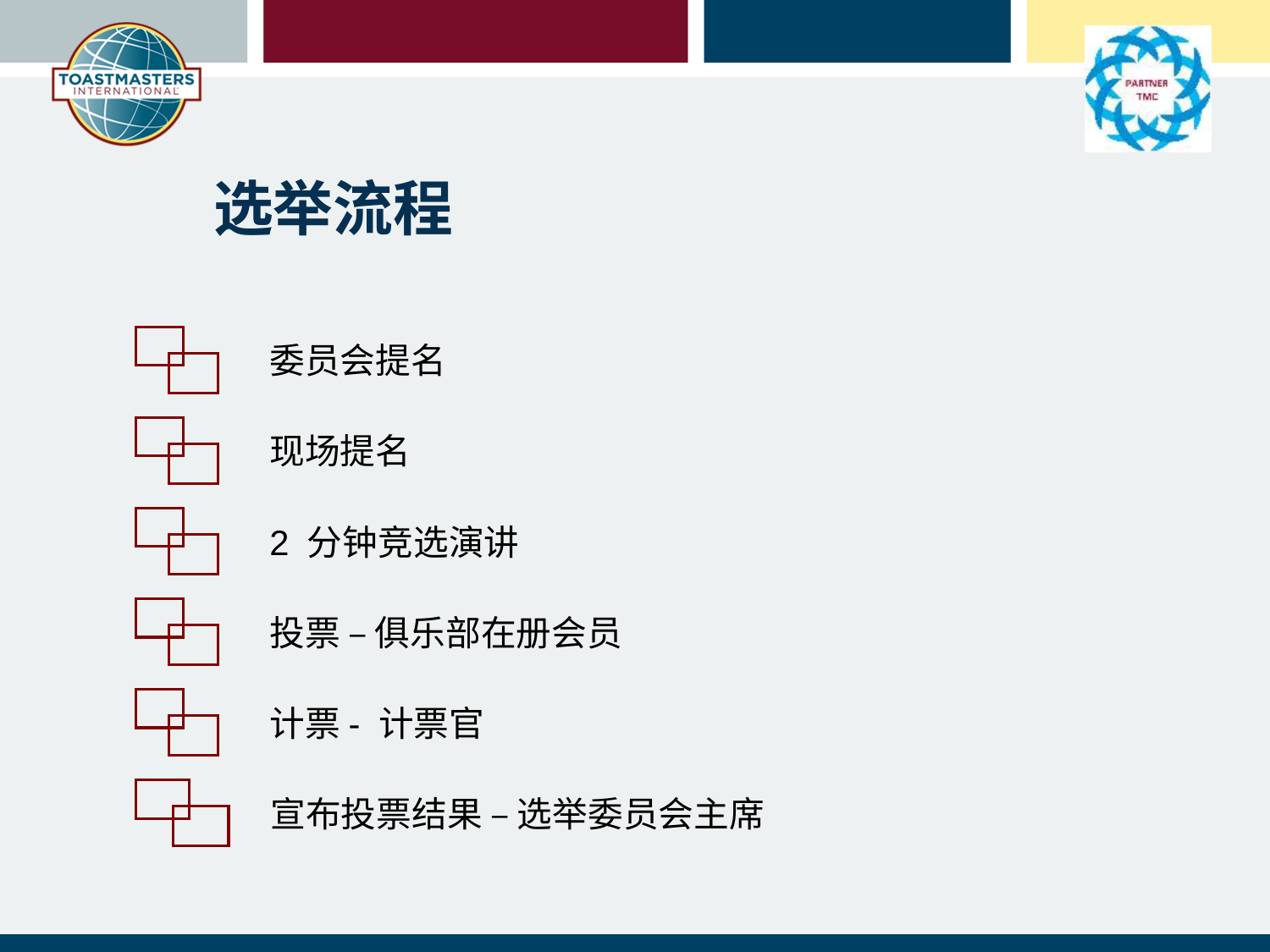

选举流程

委员会提名

现场提名

2 分钟竞选演讲

投票 – 俱乐部在册会员

计票- 计票官

宣布投票结果 – 选举委员会主席